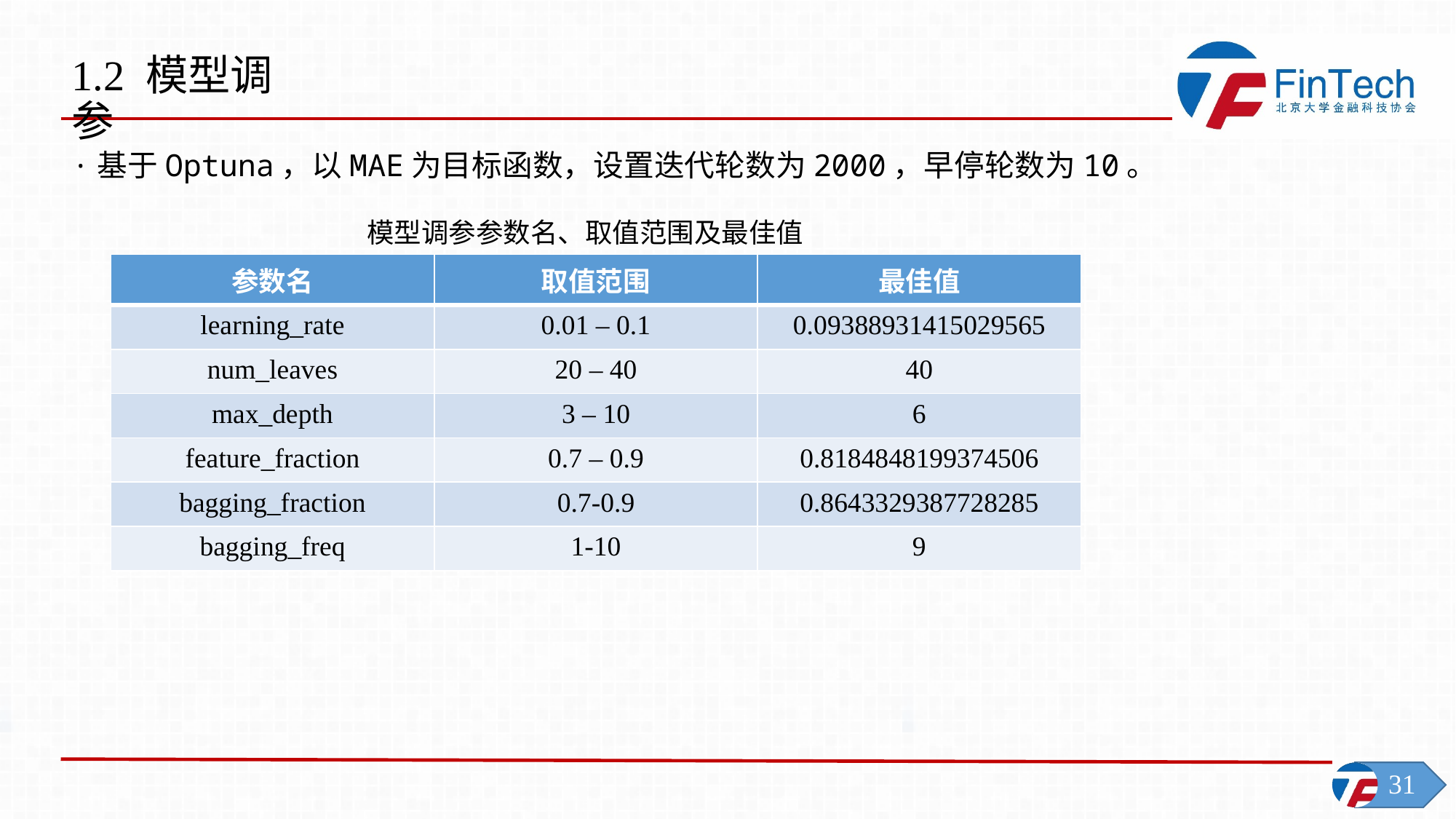

1.2 模型调参
·基于Optuna，以MAE为目标函数，设置迭代轮数为2000，早停轮数为10。
模型调参参数名、取值范围及最佳值
| 参数名 | 取值范围 | 最佳值 |
| --- | --- | --- |
| learning\_rate | 0.01 – 0.1 | 0.09388931415029565 |
| num\_leaves | 20 – 40 | 40 |
| max\_depth | 3 – 10 | 6 |
| feature\_fraction | 0.7 – 0.9 | 0.8184848199374506 |
| bagging\_fraction | 0.7-0.9 | 0.8643329387728285 |
| bagging\_freq | 1-10 | 9 |